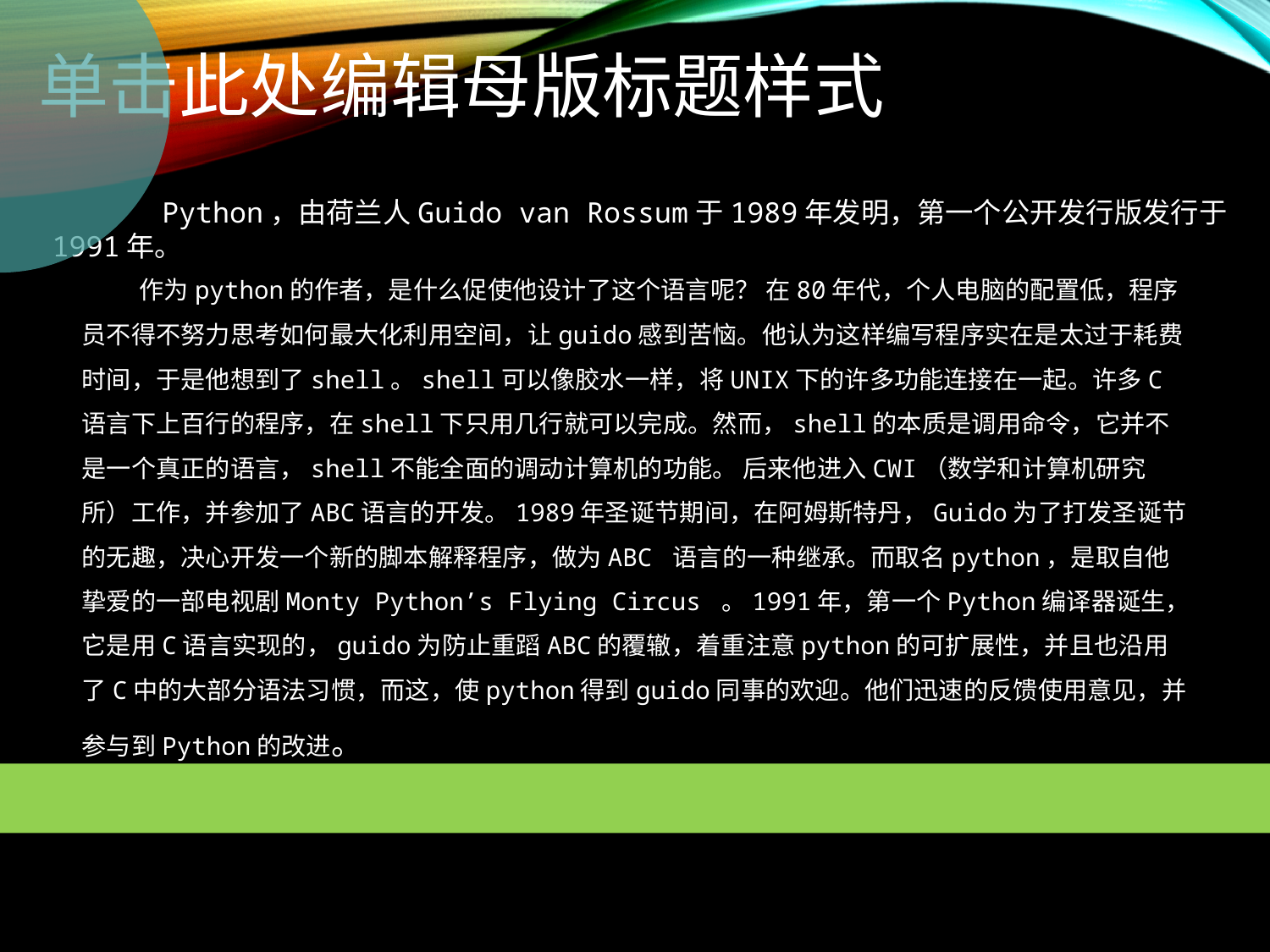

Python，由荷兰人Guido van Rossum于1989年发明，第一个公开发行版发行于1991年。
        作为python的作者，是什么促使他设计了这个语言呢？ 在80年代，个人电脑的配置低，程序员不得不努力思考如何最大化利用空间，让guido感到苦恼。他认为这样编写程序实在是太过于耗费时间，于是他想到了shell。shell可以像胶水一样，将UNIX下的许多功能连接在一起。许多C语言下上百行的程序，在shell下只用几行就可以完成。然而，shell的本质是调用命令，它并不是一个真正的语言，shell不能全面的调动计算机的功能。 后来他进入CWI（数学和计算机研究所）工作，并参加了ABC语言的开发。1989年圣诞节期间，在阿姆斯特丹，Guido为了打发圣诞节的无趣，决心开发一个新的脚本解释程序，做为ABC 语言的一种继承。而取名python，是取自他挚爱的一部电视剧Monty Python’s Flying Circus 。1991年，第一个Python编译器诞生，它是用C语言实现的，guido为防止重蹈ABC的覆辙，着重注意python的可扩展性，并且也沿用了C中的大部分语法习惯，而这，使python得到guido同事的欢迎。他们迅速的反馈使用意见，并参与到Python的改进。